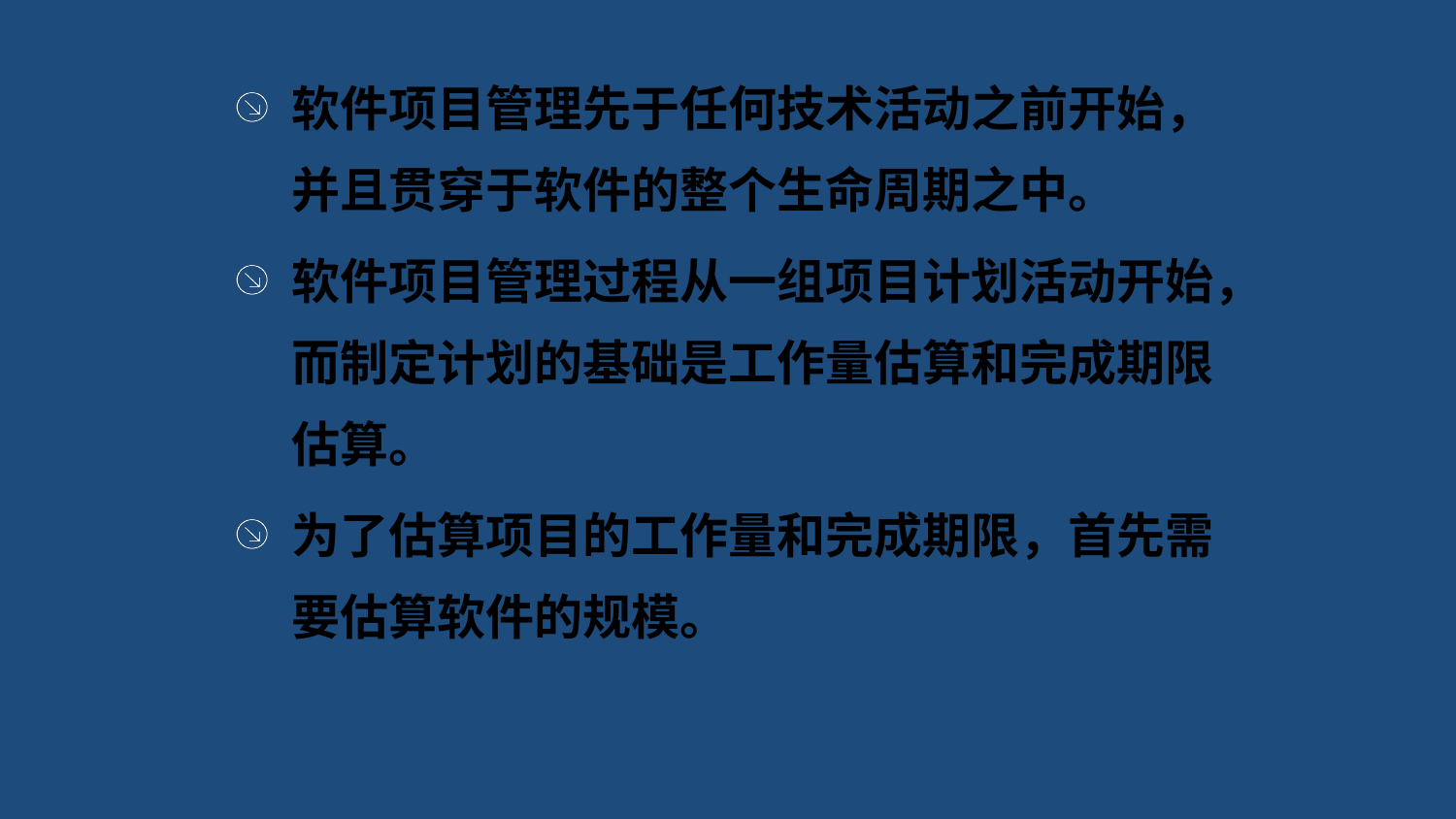

软件项目管理先于任何技术活动之前开始，并且贯穿于软件的整个生命周期之中。
软件项目管理过程从一组项目计划活动开始，而制定计划的基础是工作量估算和完成期限估算。
为了估算项目的工作量和完成期限，首先需要估算软件的规模。